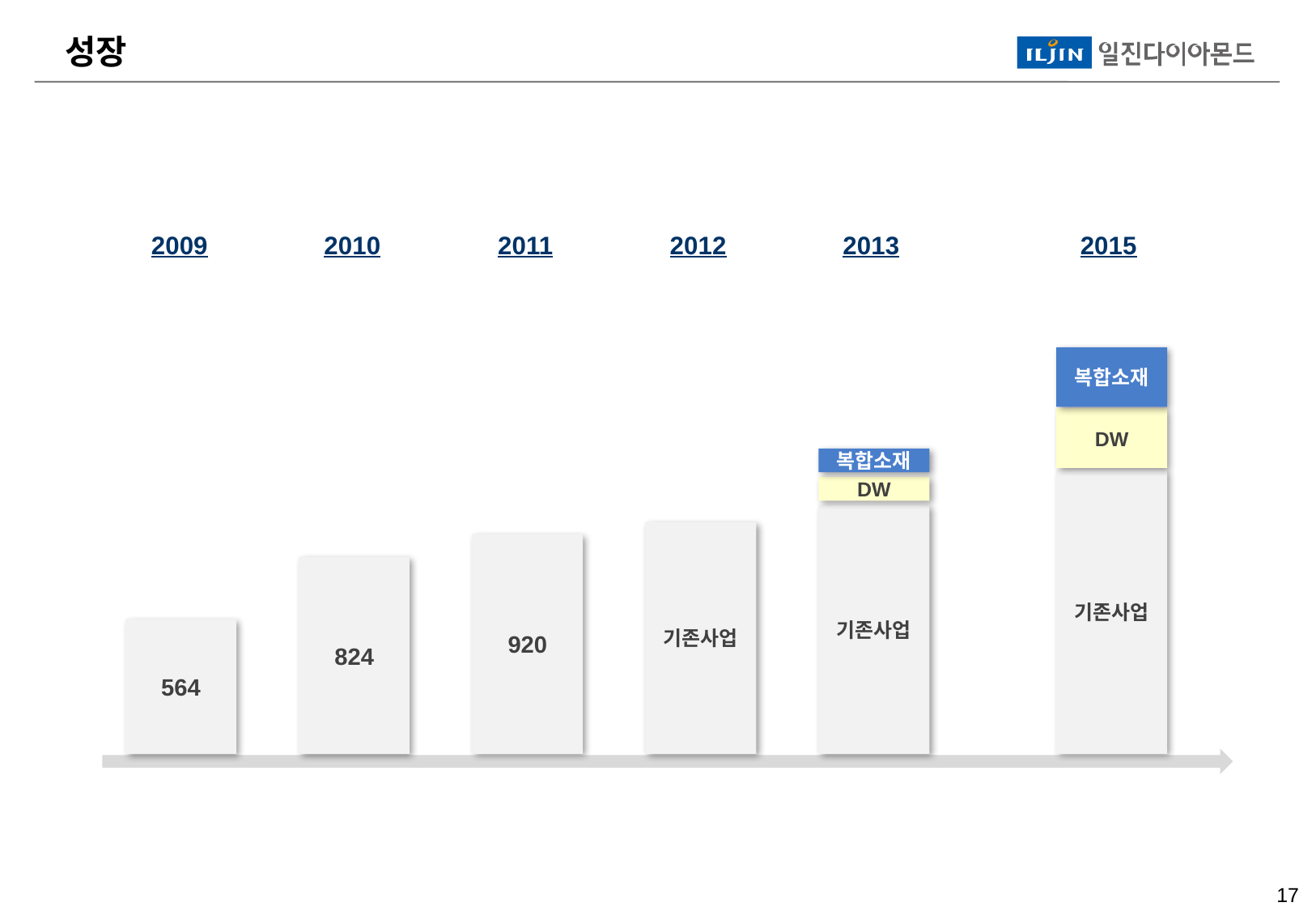

성장
2009
2010
2011
2012
2013
2015
복합소재
DW
복합소재
기존사업
DW
기존사업
기존사업
920
824
564

17